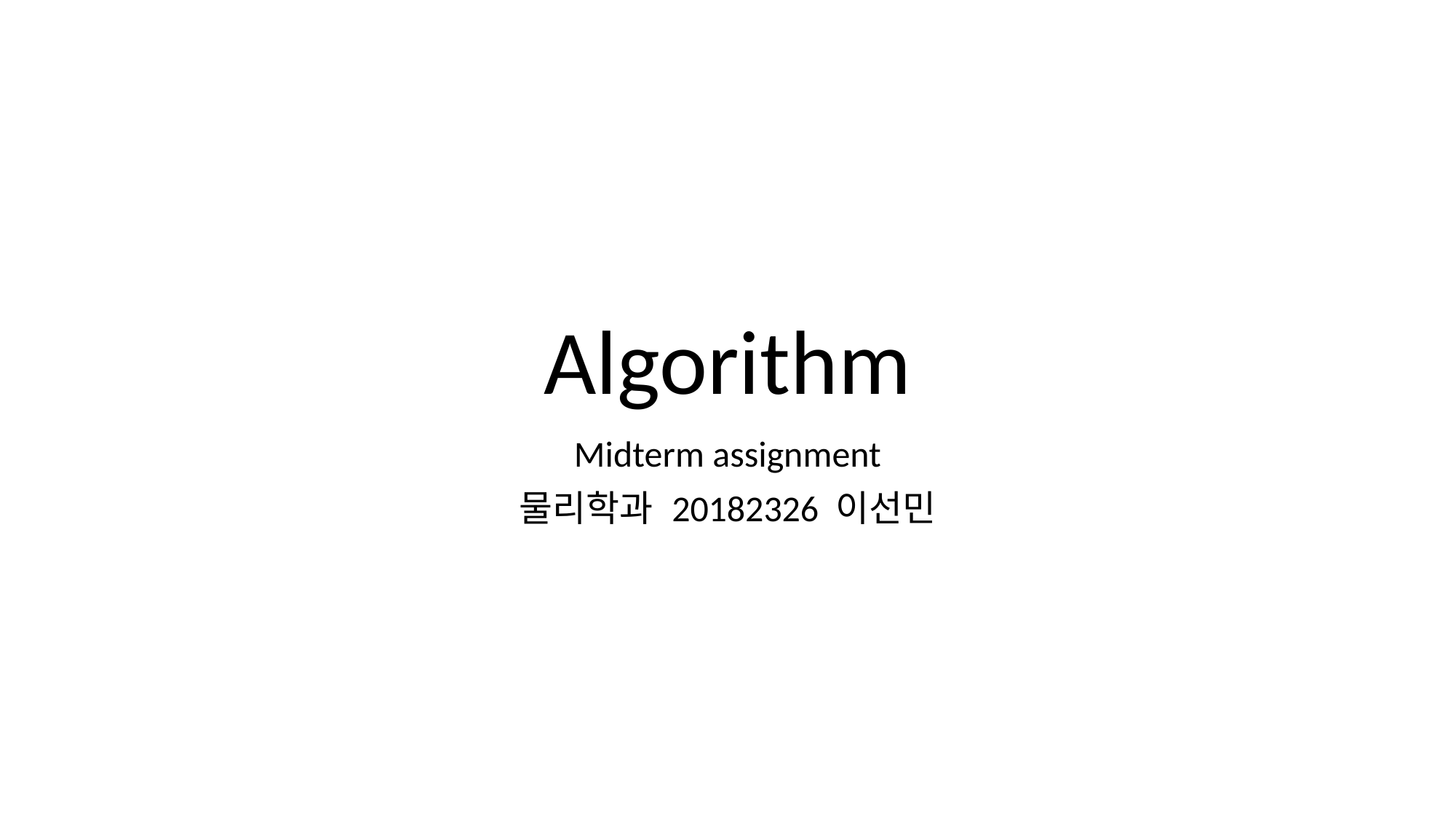

# Algorithm
Midterm assignment
물리학과 20182326 이선민